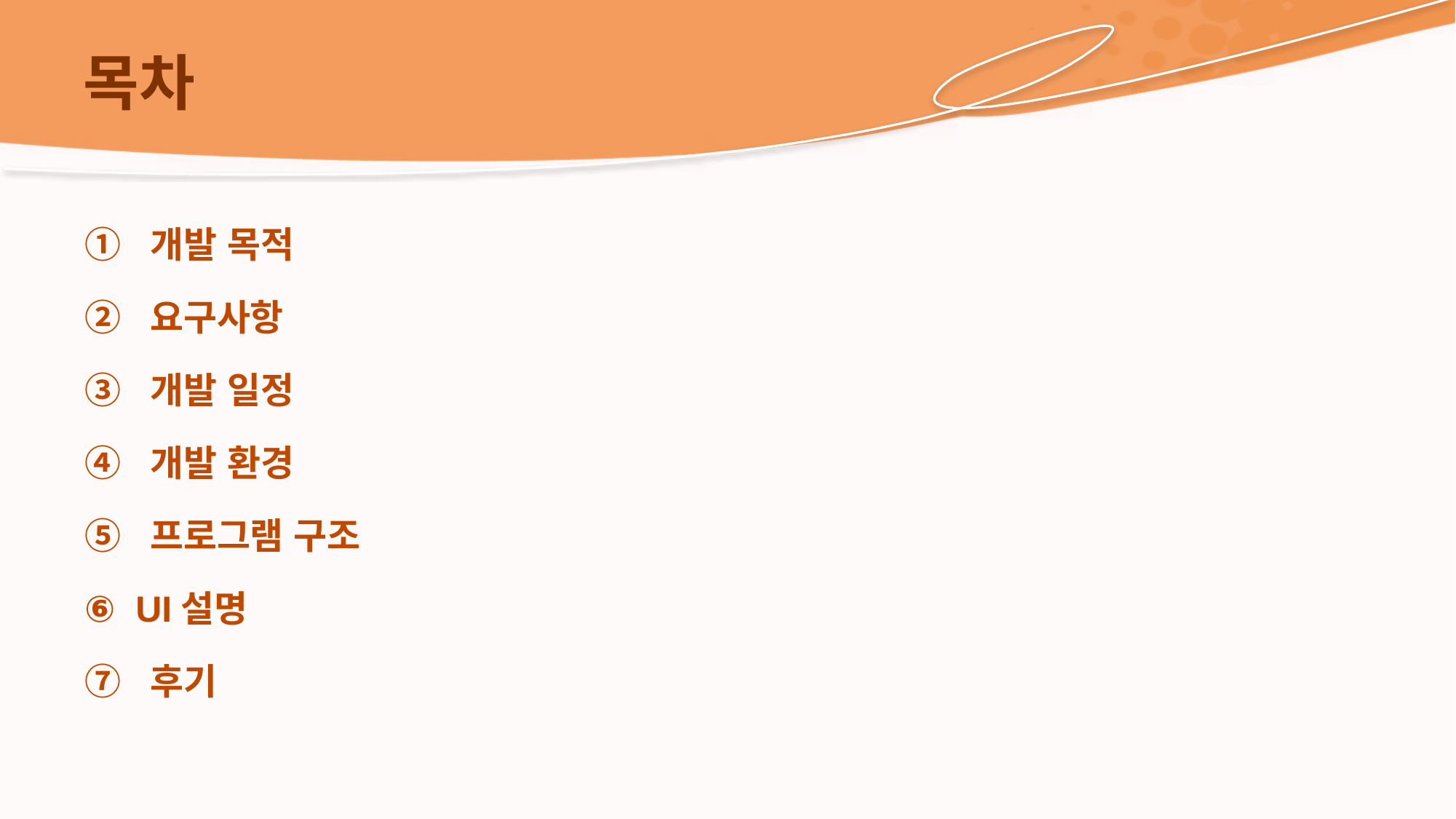

# 목차
①  개발 목적
②  요구사항
③  개발 일정
④  개발 환경
⑤  프로그램 구조
⑥  UI설명
⑦  후기